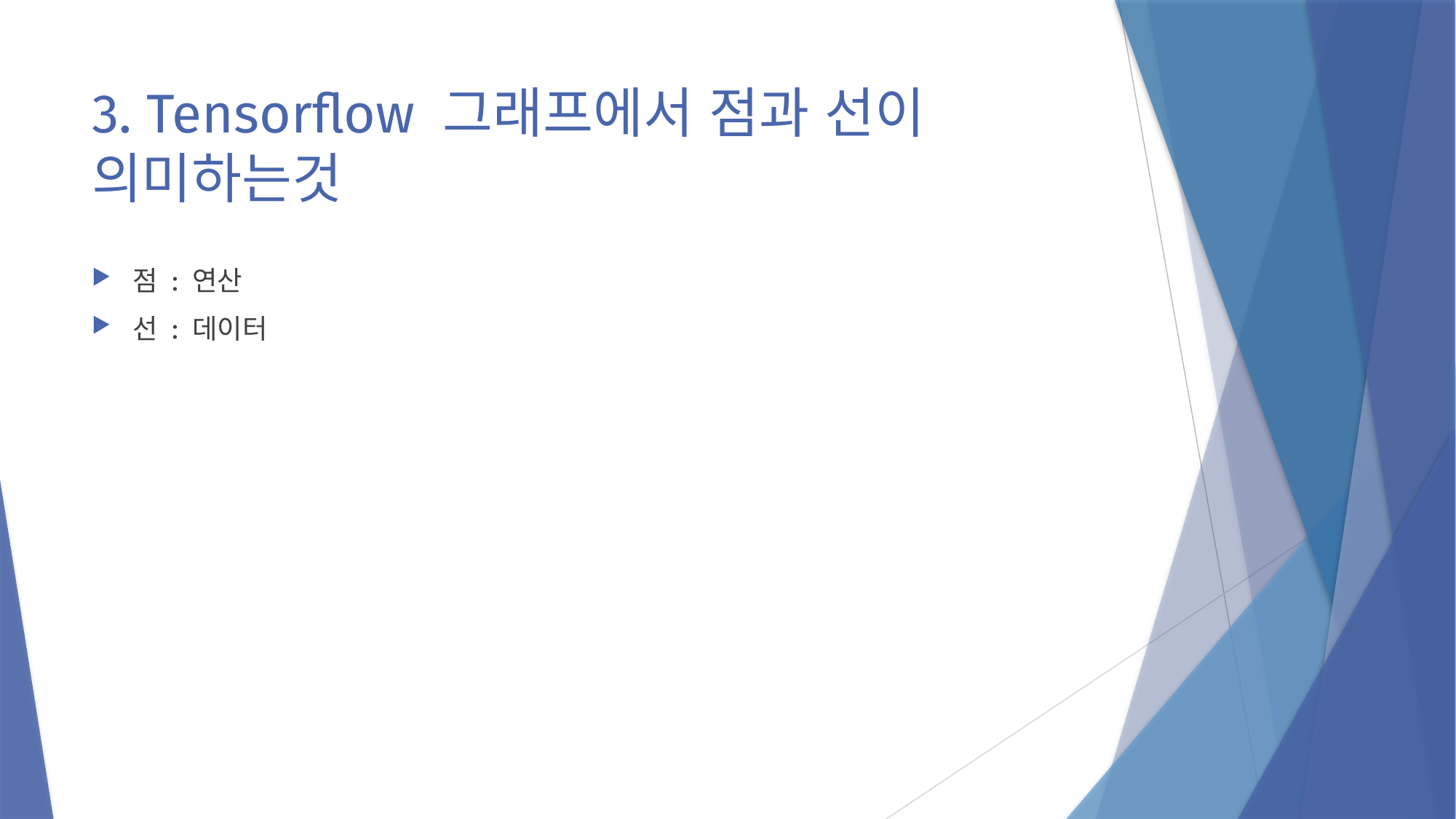

# 3. Tensorflow 그래프에서 점과 선이 의미하는것
점 : 연산
선 : 데이터